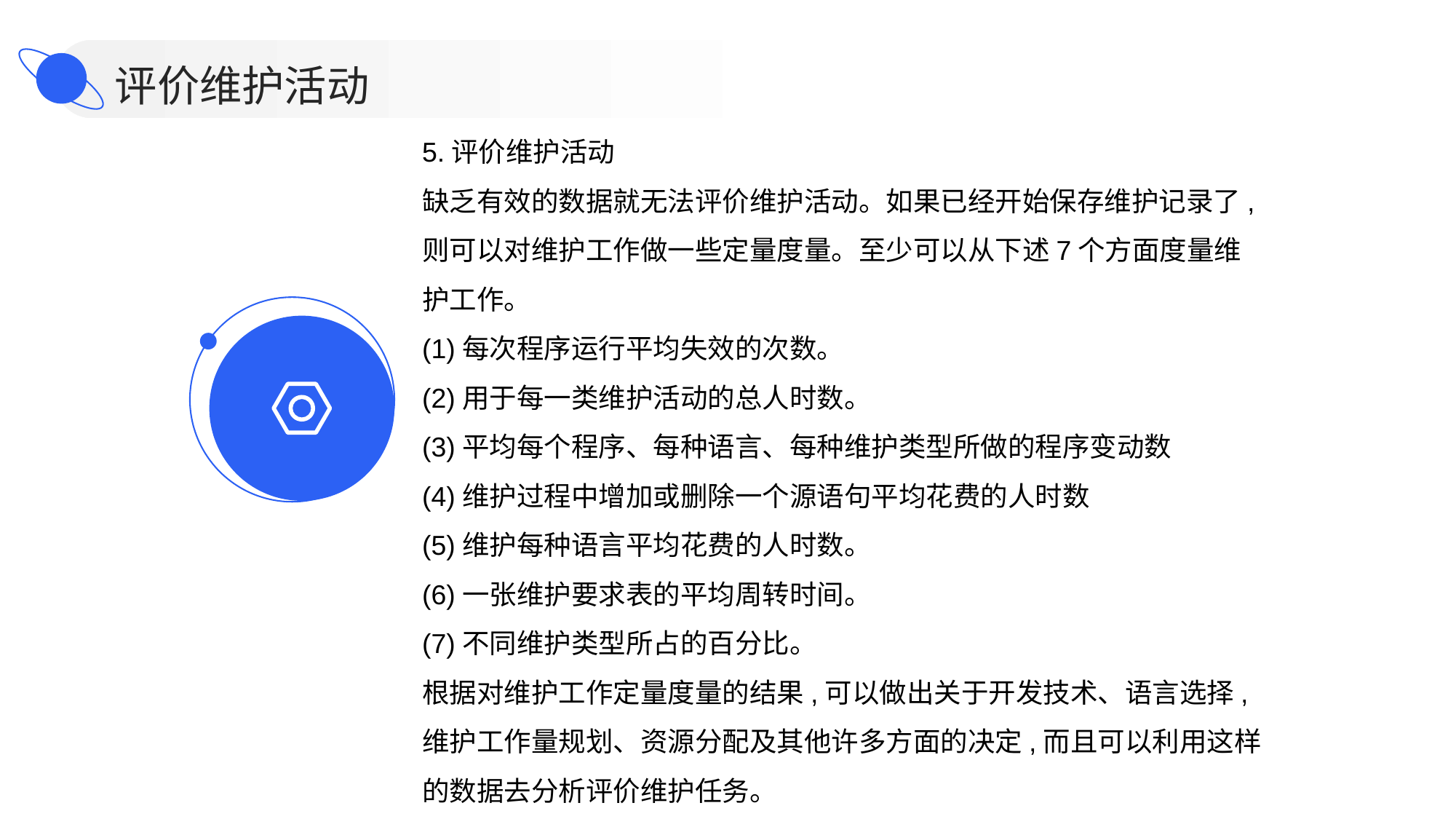

评价维护活动

5.评价维护活动
缺乏有效的数据就无法评价维护活动。如果已经开始保存维护记录了,则可以对维护工作做一些定量度量。至少可以从下述7个方面度量维护工作。
(1)每次程序运行平均失效的次数。
(2)用于每一类维护活动的总人时数。
(3)平均每个程序、每种语言、每种维护类型所做的程序变动数
(4)维护过程中增加或删除一个源语句平均花费的人时数
(5)维护每种语言平均花费的人时数。
(6)一张维护要求表的平均周转时间。
(7)不同维护类型所占的百分比。
根据对维护工作定量度量的结果,可以做出关于开发技术、语言选择,维护工作量规划、资源分配及其他许多方面的决定,而且可以利用这样的数据去分析评价维护任务。